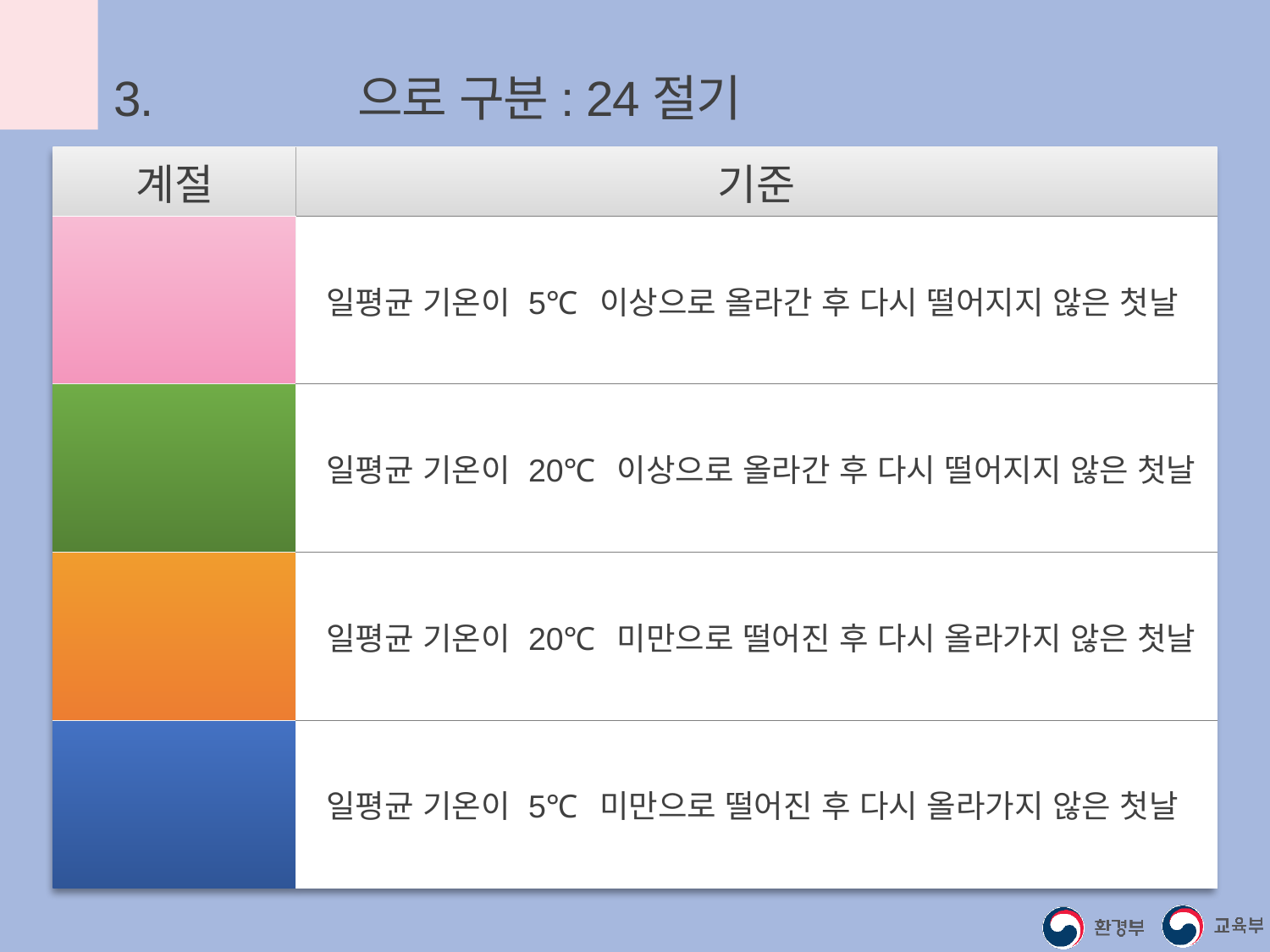

3. 기상학적으로 구분: 24절기
| 계절 | 기준 |
| --- | --- |
| 봄 | 일평균 기온이 5℃ 이상으로 올라간 후 다시 떨어지지 않은 첫날 |
| 여름 | 일평균 기온이 20℃ 이상으로 올라간 후 다시 떨어지지 않은 첫날 |
| 가을 | 일평균 기온이 20℃ 미만으로 떨어진 후 다시 올라가지 않은 첫날 |
| 겨울 | 일평균 기온이 5℃ 미만으로 떨어진 후 다시 올라가지 않은 첫날 |